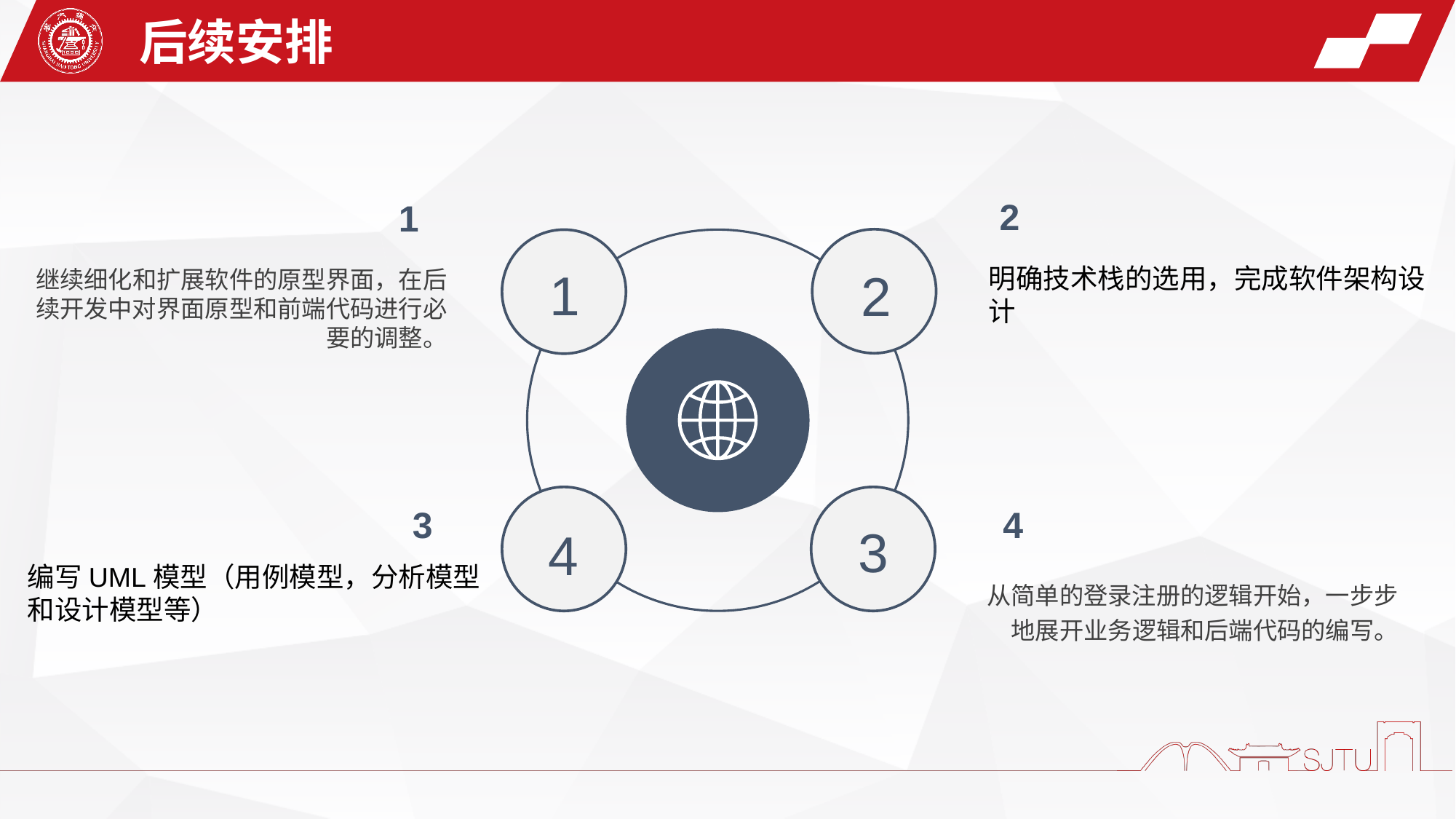

后续安排
2
1

1
2

3
4
明确技术栈的选用，完成软件架构设计
继续细化和扩展软件的原型界面，在后续开发中对界面原型和前端代码进行必要的调整。
4
3
编写UML模型（用例模型，分析模型和设计模型等）

从简单的登录注册的逻辑开始，一步步地展开业务逻辑和后端代码的编写。